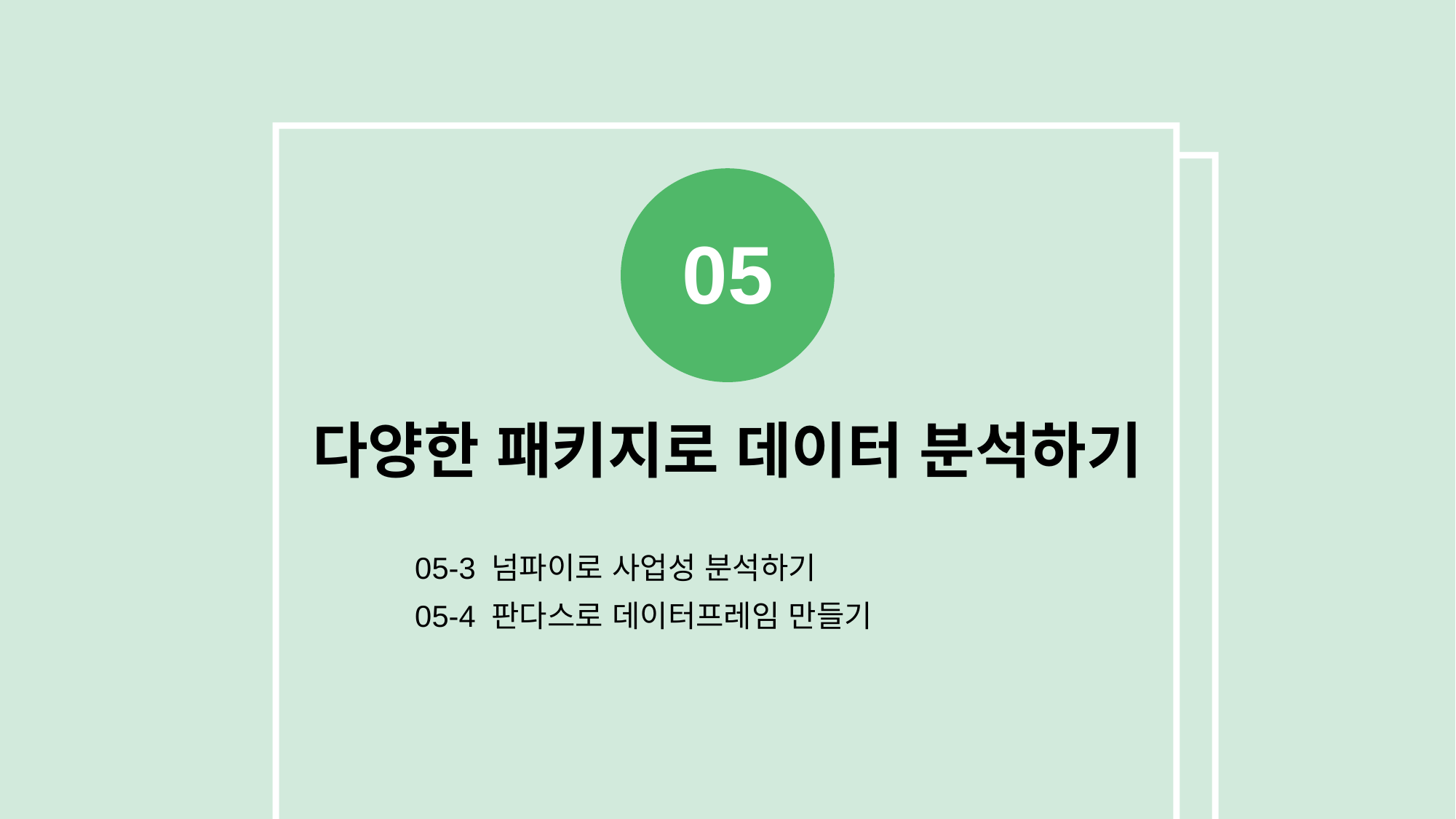

05
다양한 패키지로 데이터 분석하기
05-3 넘파이로 사업성 분석하기
05-4 판다스로 데이터프레임 만들기